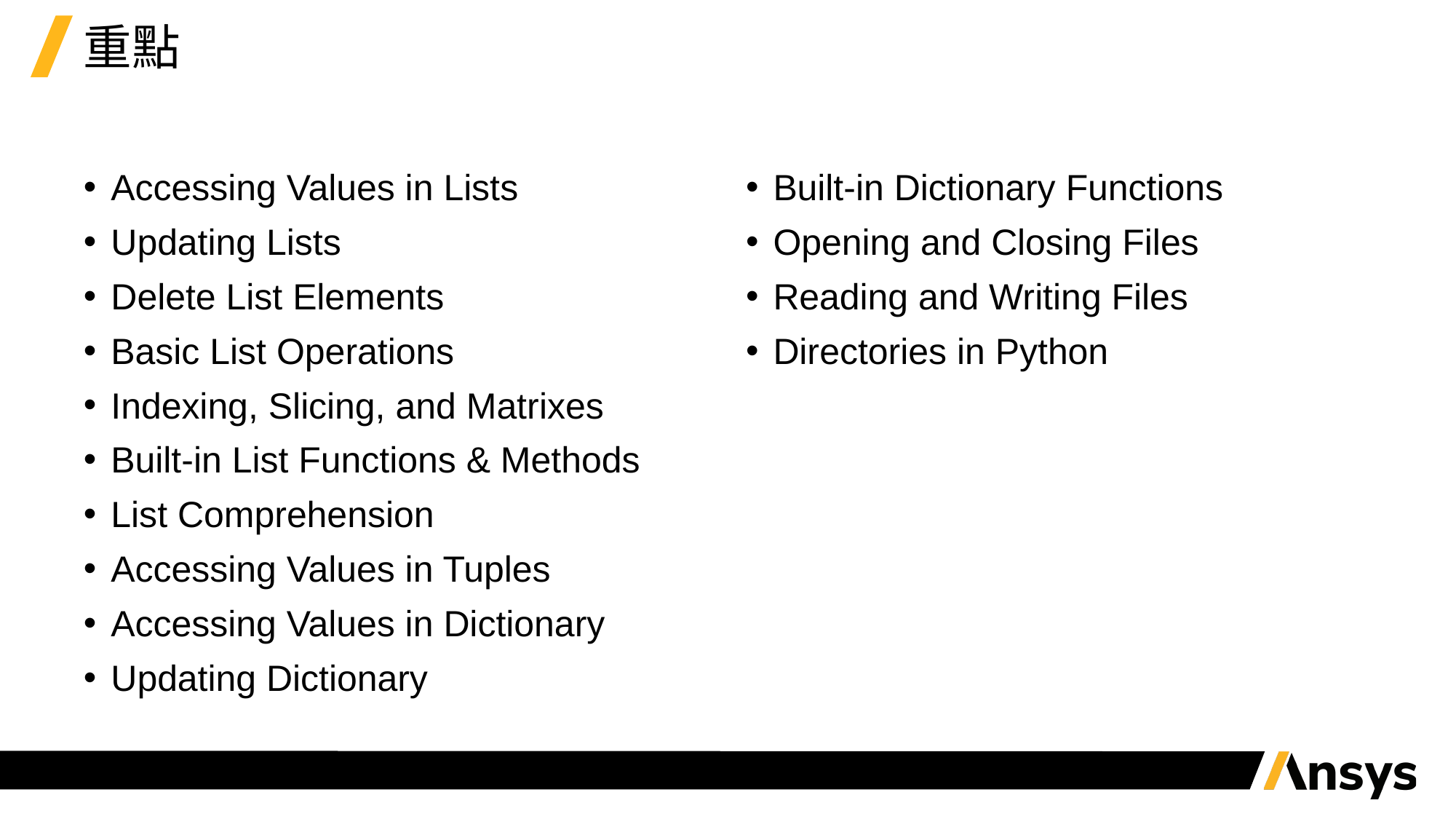

# 重點
Accessing Values in Lists
Updating Lists
Delete List Elements
Basic List Operations
Indexing, Slicing, and Matrixes
Built-in List Functions & Methods
List Comprehension
Accessing Values in Tuples
Accessing Values in Dictionary
Updating Dictionary
Built-in Dictionary Functions
Opening and Closing Files
Reading and Writing Files
Directories in Python